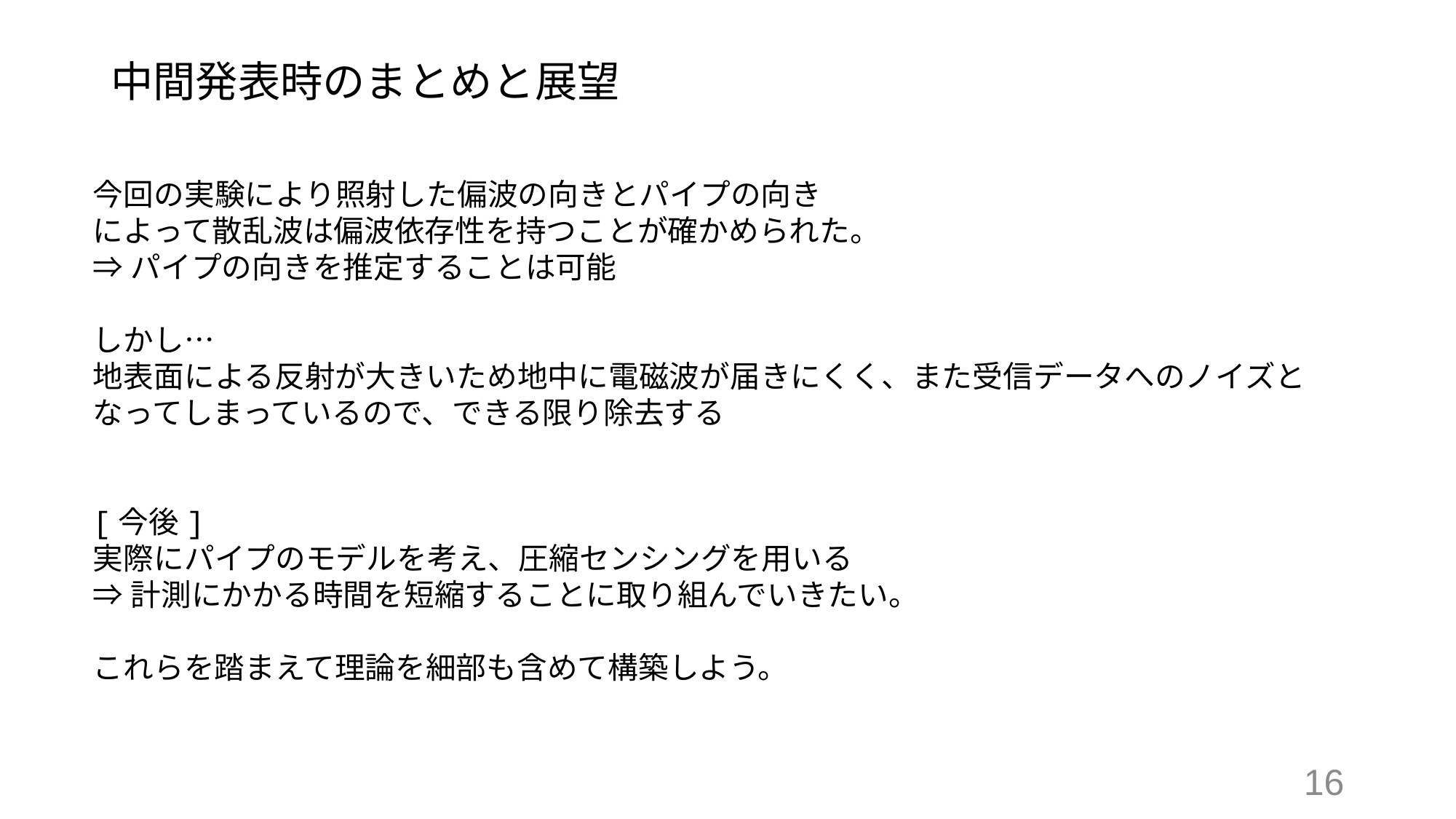

# 中間発表時のまとめと展望
今回の実験により照射した偏波の向きとパイプの向き
によって散乱波は偏波依存性を持つことが確かめられた。
⇒パイプの向きを推定することは可能
しかし…
地表面による反射が大きいため地中に電磁波が届きにくく、また受信データへのノイズと
なってしまっているので、できる限り除去する

[今後]
実際にパイプのモデルを考え、圧縮センシングを用いる
⇒計測にかかる時間を短縮することに取り組んでいきたい。
これらを踏まえて理論を細部も含めて構築しよう。
16